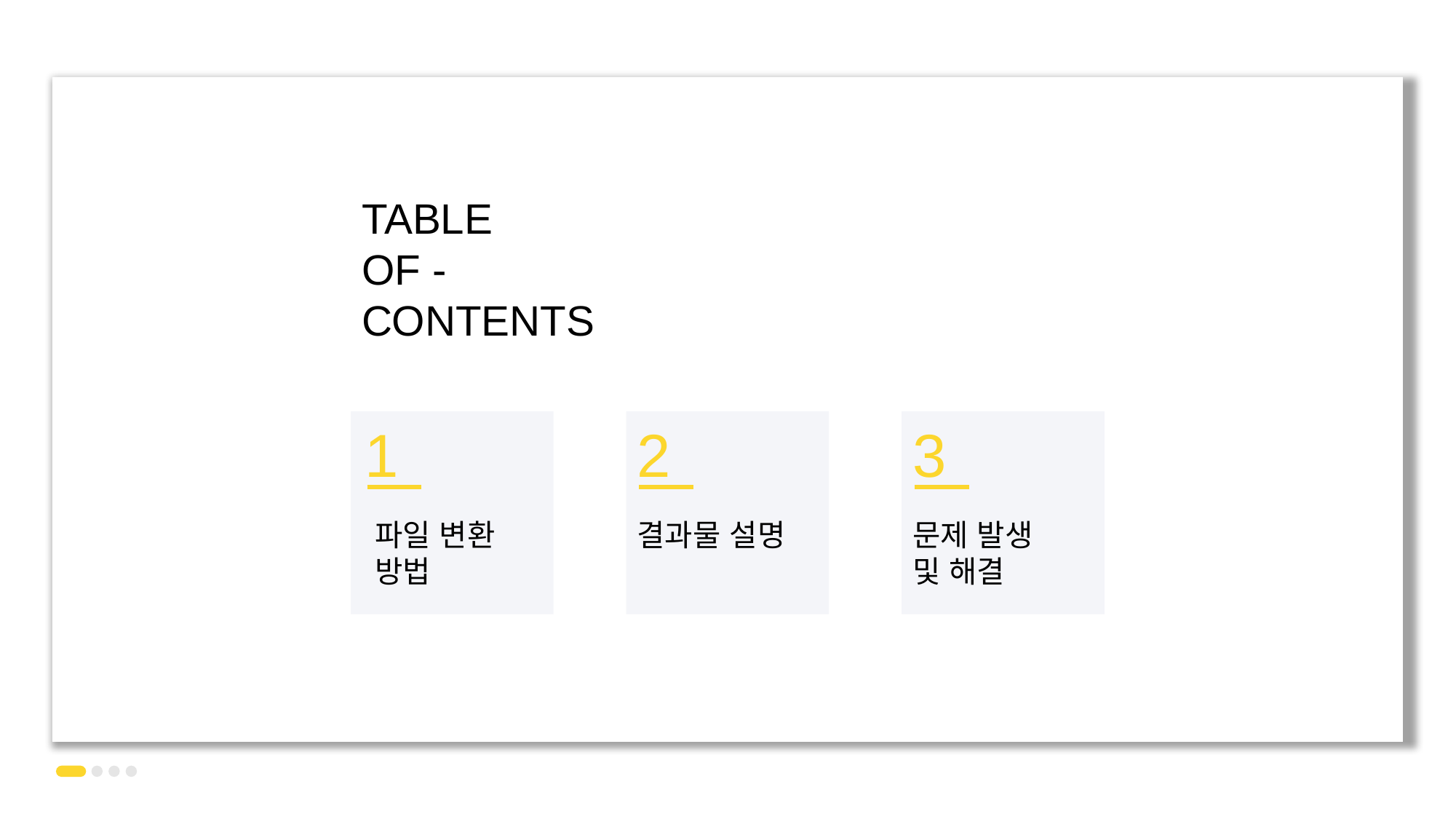

TABLE
OF -
CONTENTS
2

1

3
파일 변환 방법
문제 발생 및 해결
결과물 설명